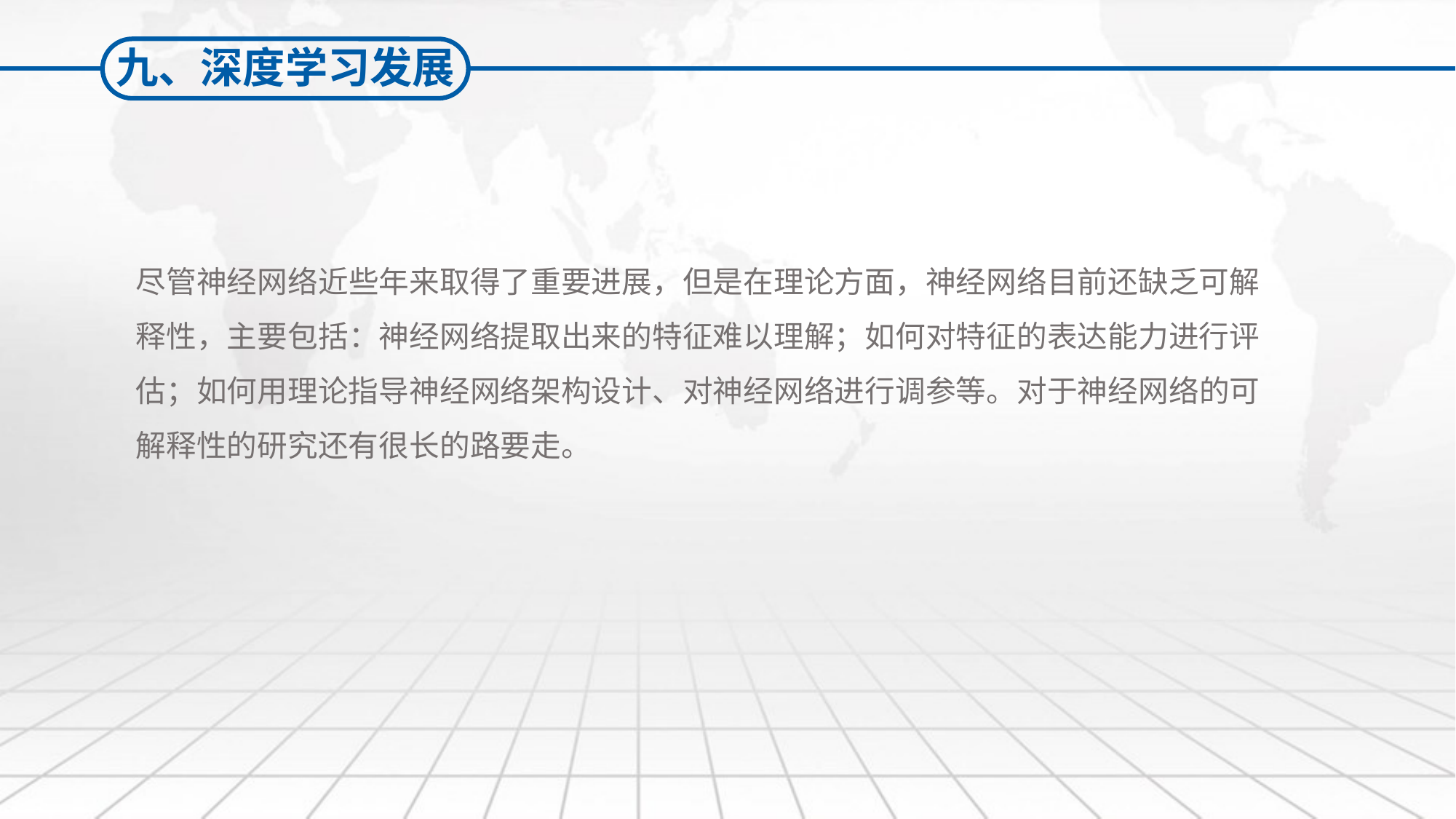

九、深度学习发展

尽管神经网络近些年来取得了重要进展，但是在理论方面，神经网络目前还缺乏可解释性，主要包括：神经网络提取出来的特征难以理解；如何对特征的表达能力进行评估；如何用理论指导神经网络架构设计、对神经网络进行调参等。对于神经网络的可解释性的研究还有很长的路要走。